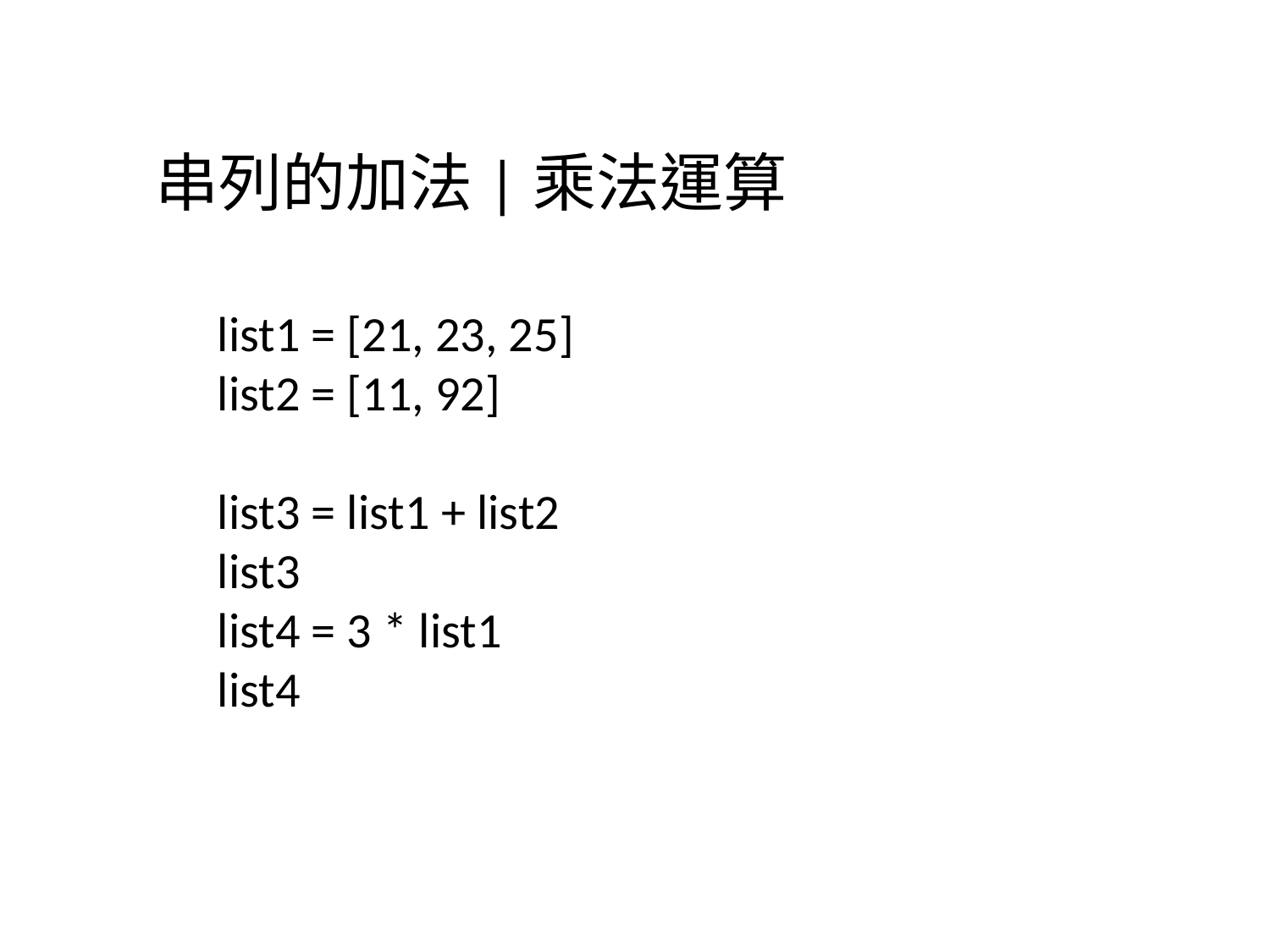

串列的加法|乘法運算
list1 = [21, 23, 25]
list2 = [11, 92]

list3 = list1 + list2
list3
list4 = 3 * list1
list4